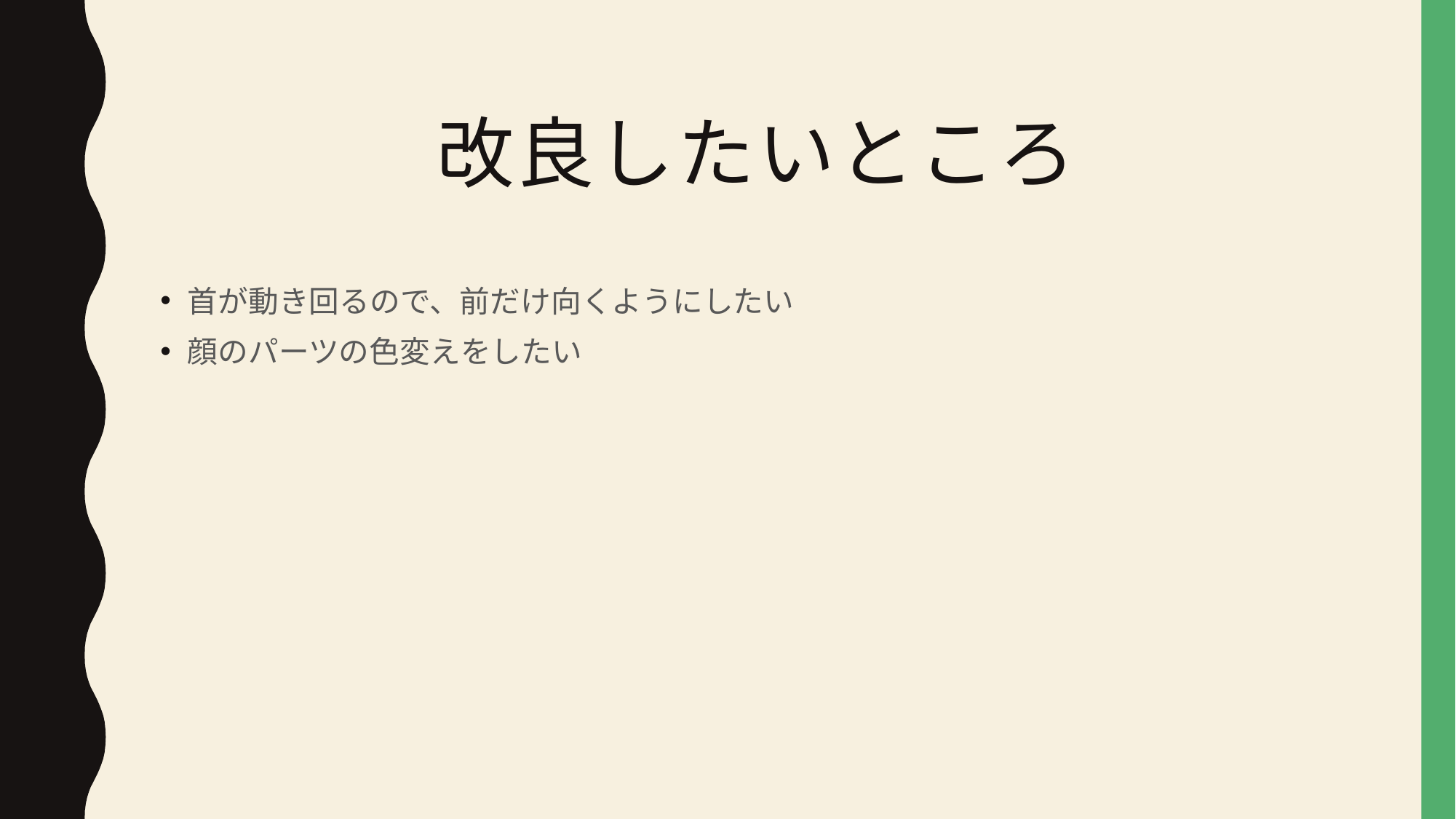

# 改良したいところ
首が動き回るので、前だけ向くようにしたい
顔のパーツの色変えをしたい